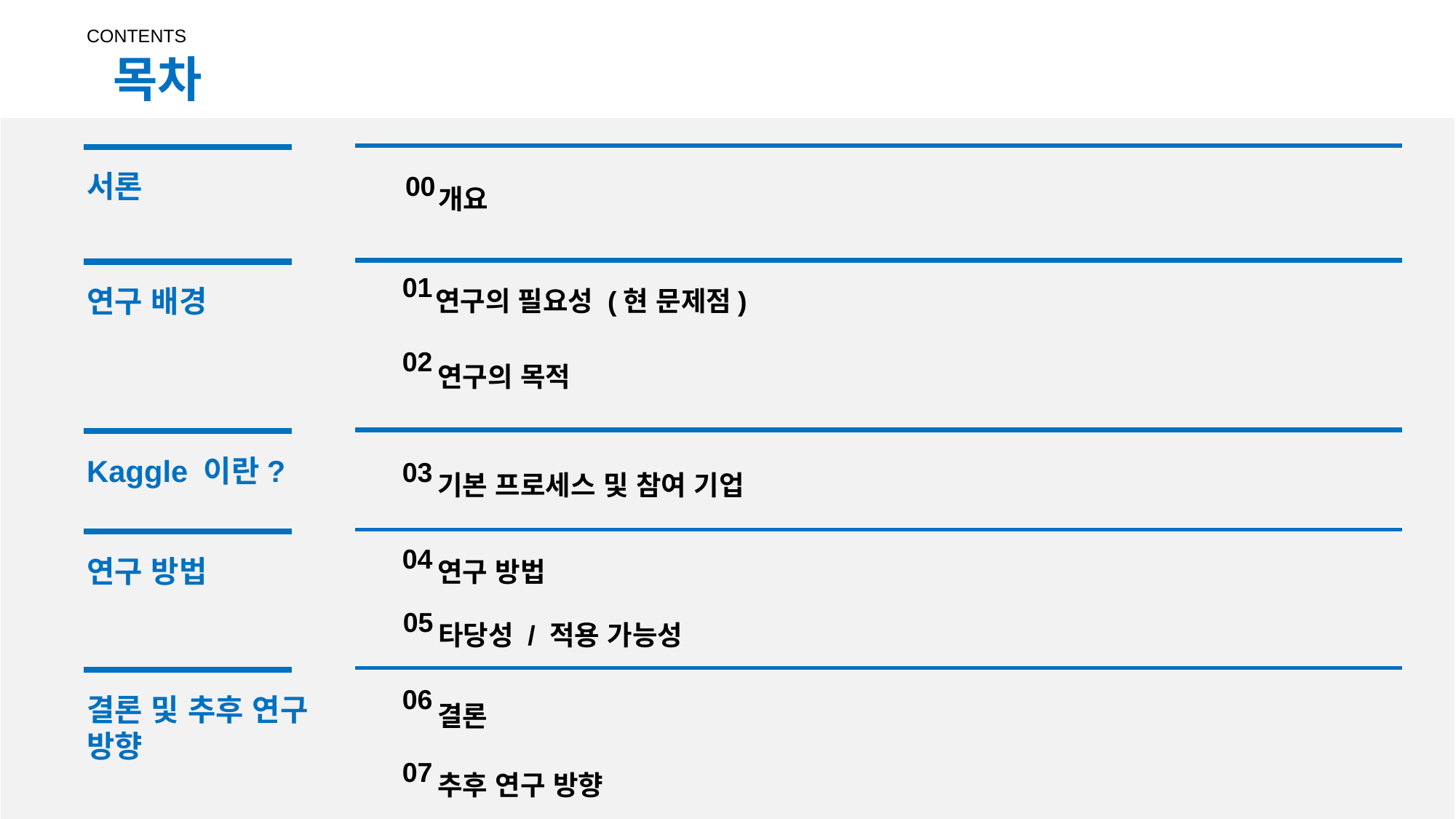

CONTENTS
목차

서론
00
개요

01
연구 배경
연구의 필요성 (현 문제점)
02
연구의 목적

Kaggle 이란?
03
기본 프로세스 및 참여 기업

04
연구 방법
연구 방법
05
타당성 / 적용 가능성

06
결론 및 추후 연구 방향
결론
07
추후 연구 방향